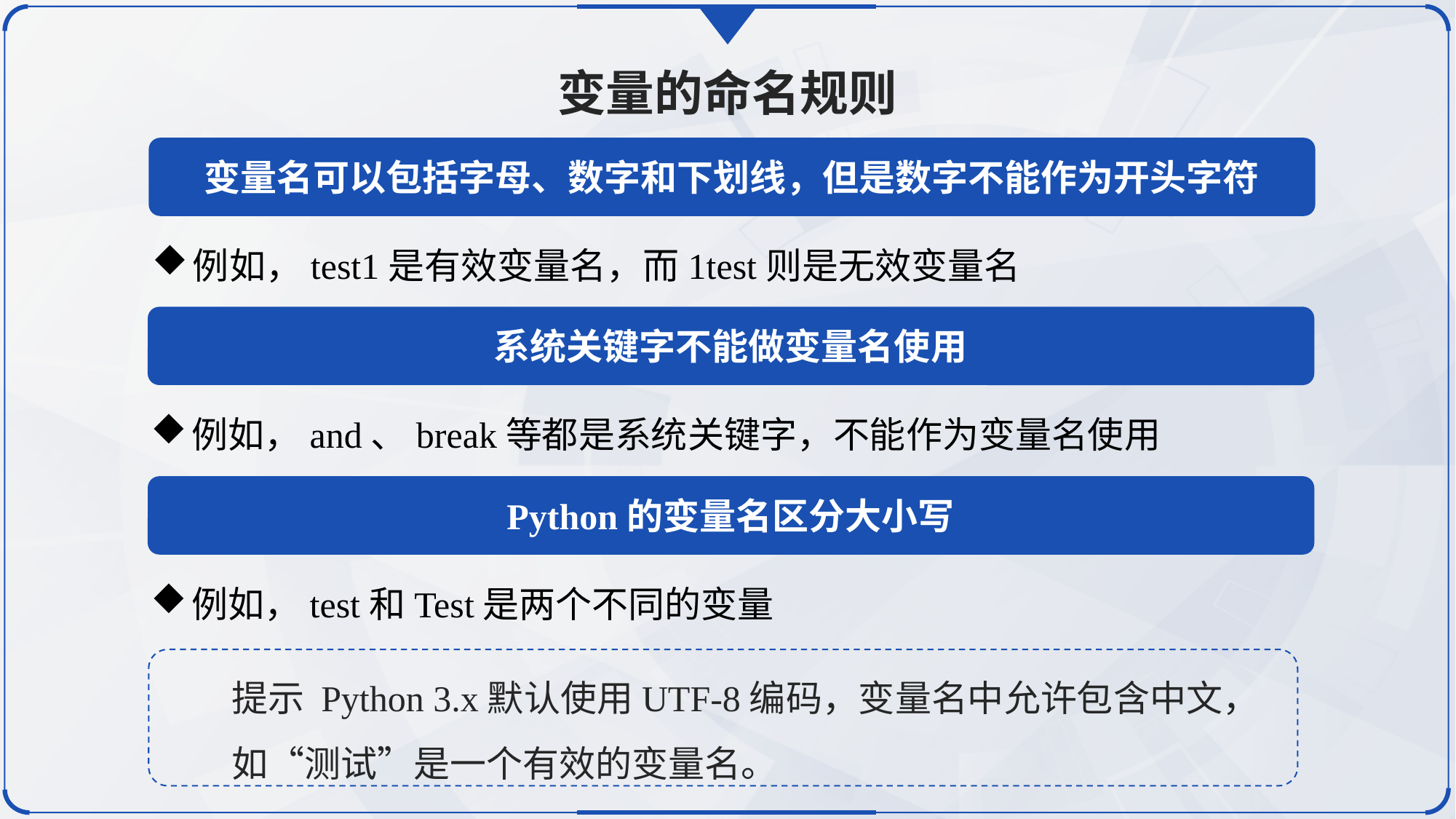

变量的命名规则

变量名可以包括字母、数字和下划线，但是数字不能作为开头字符
例如，test1是有效变量名，而1test则是无效变量名

系统关键字不能做变量名使用
例如，and、break等都是系统关键字，不能作为变量名使用

Python的变量名区分大小写
例如，test和Test是两个不同的变量
提示 Python 3.x默认使用UTF-8编码，变量名中允许包含中文，如“测试”是一个有效的变量名。